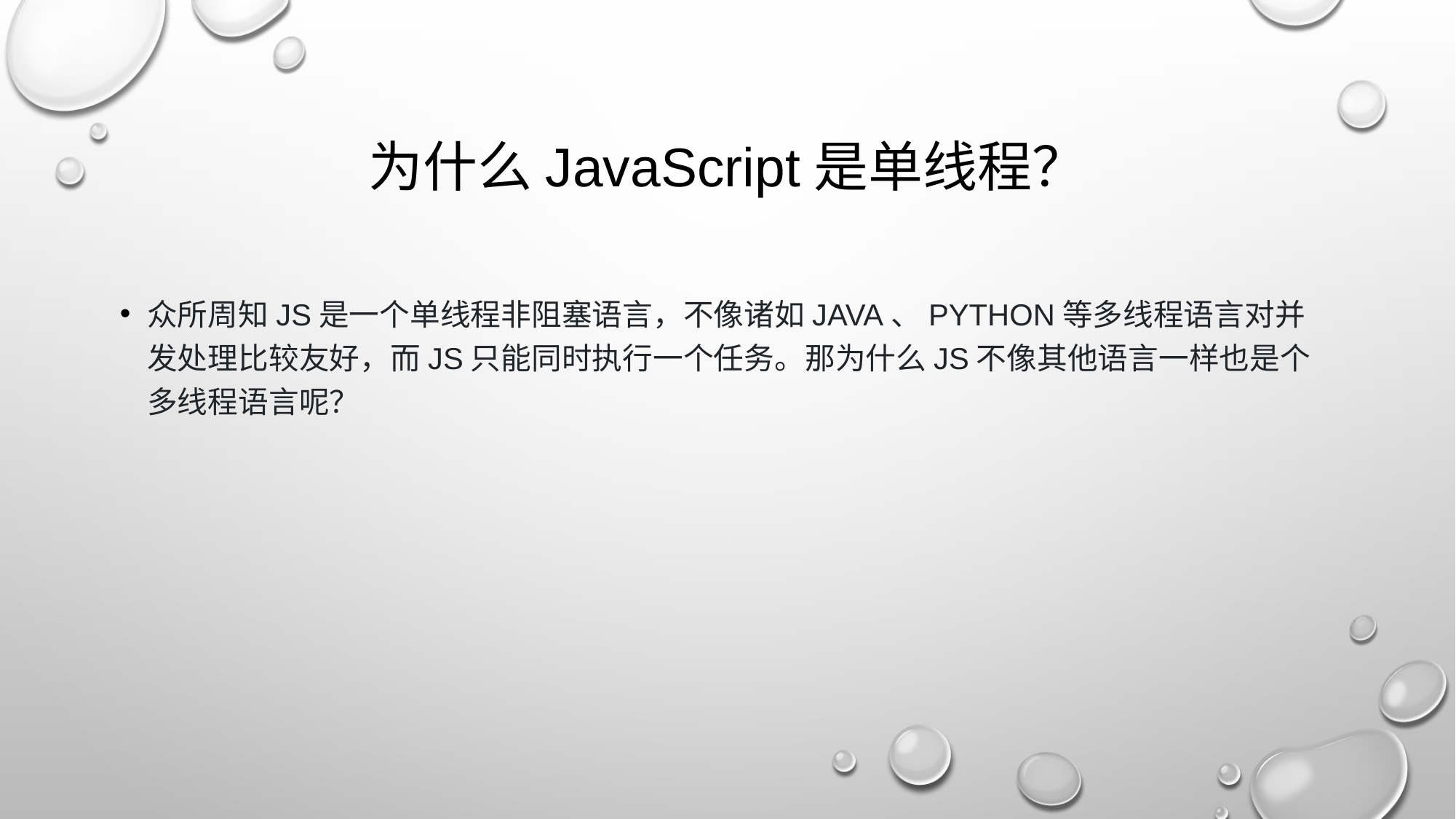

# 为什么JavaScript是单线程？
众所周知JS是一个单线程非阻塞语言，不像诸如Java、Python等多线程语言对并发处理比较友好，而JS只能同时执行一个任务。那为什么JS不像其他语言一样也是个多线程语言呢？